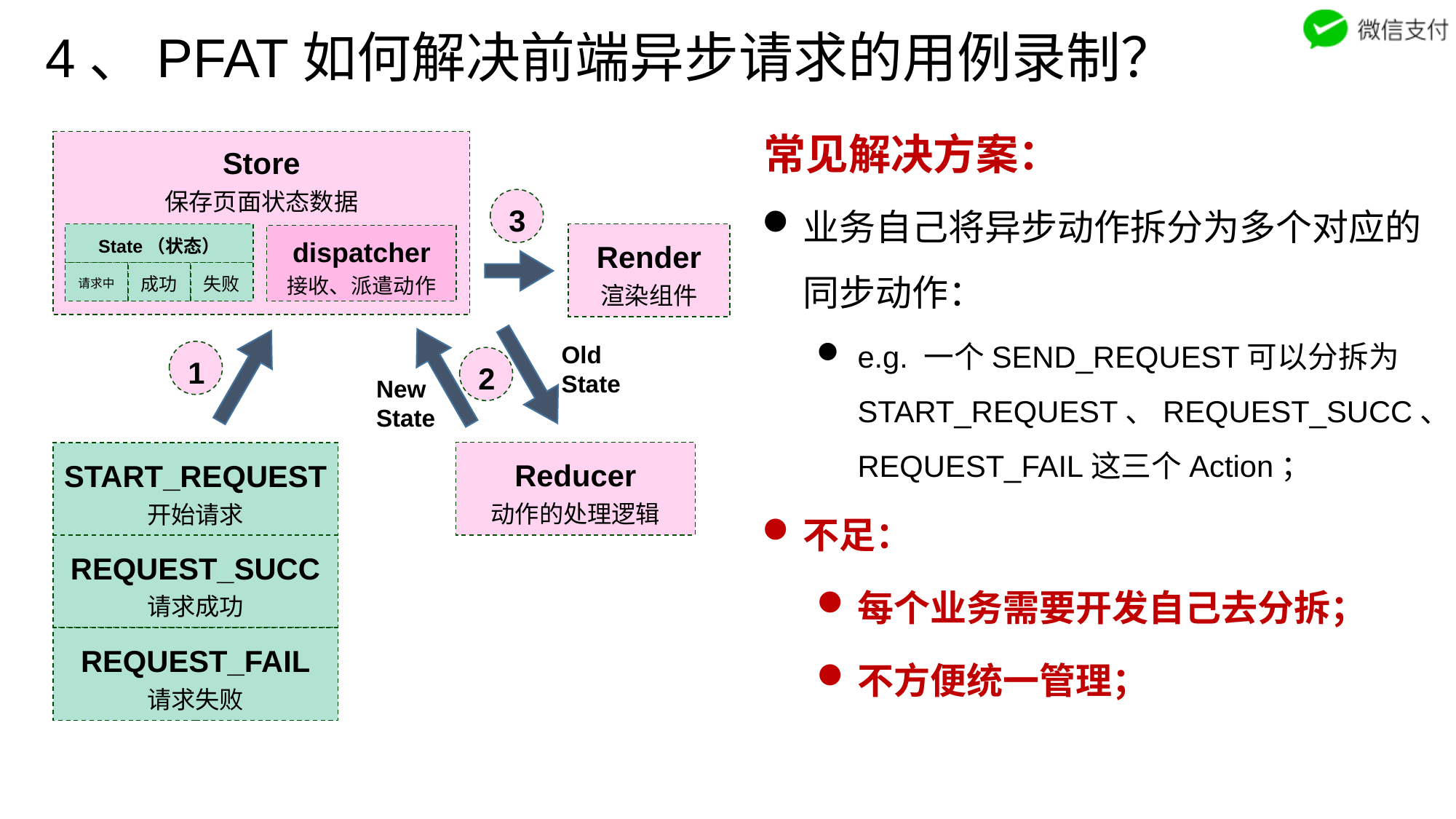

4、PFAT如何解决前端异步请求的用例录制？
常见解决方案：
Store
保存页面状态数据
业务自己将异步动作拆分为多个对应的同步动作：
e.g. 一个SEND_REQUEST可以分拆为START_REQUEST、REQUEST_SUCC、REQUEST_FAIL这三个Action；
不足：
每个业务需要开发自己去分拆；
不方便统一管理；

3
State（状态）
成功
失败
请求中
Render
渲染组件
dispatcher
接收、派遣动作

Old
State
1
2

New
State
Reducer
动作的处理逻辑
START_REQUEST
开始请求
REQUEST_SUCC
请求成功
REQUEST_FAIL
请求失败